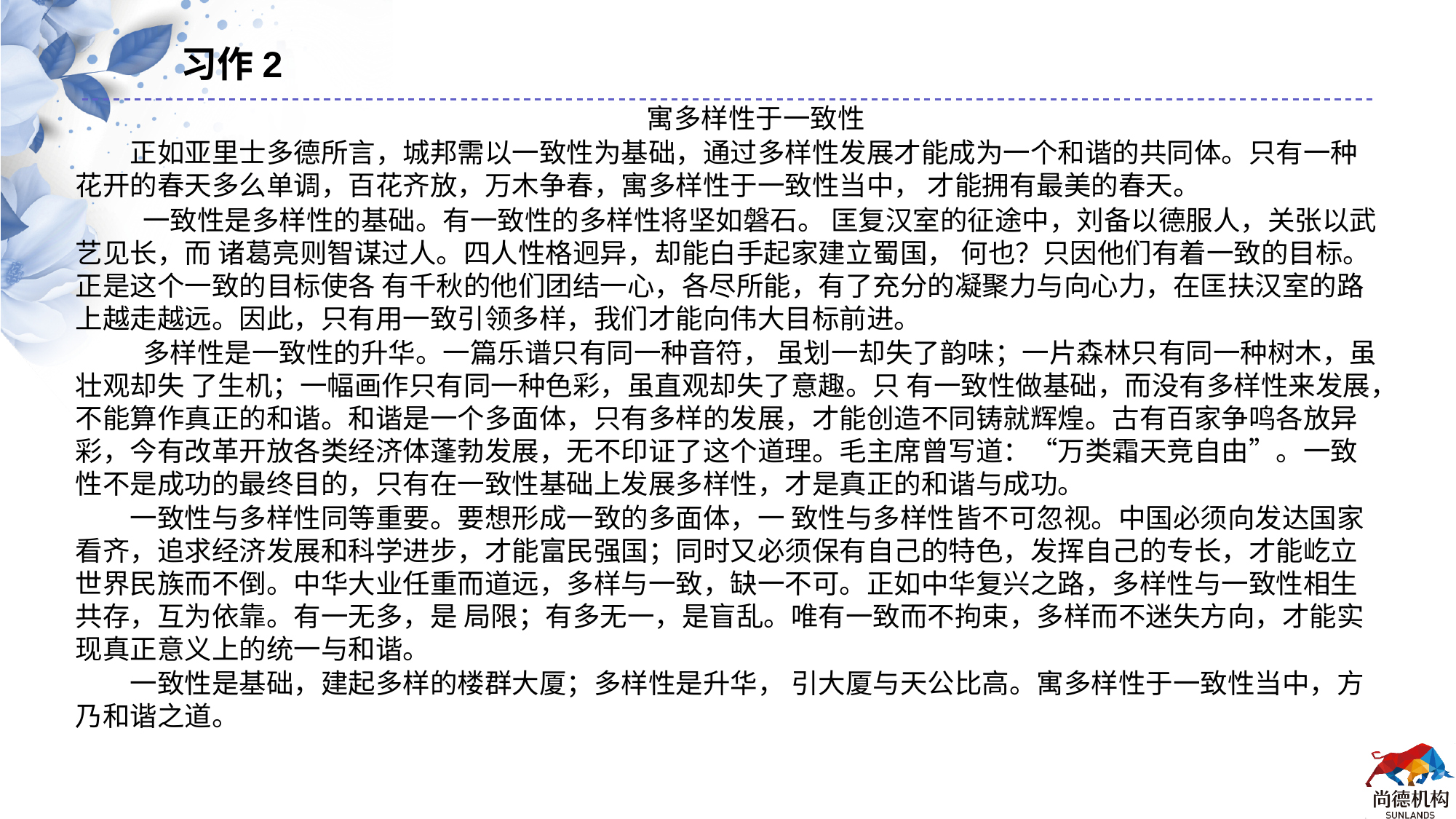

习作2
寓多样性于一致性
正如亚里士多德所言，城邦需以一致性为基础，通过多样性发展才能成为一个和谐的共同体。只有一种花开的春天多么单调，百花齐放，万木争春，寓多样性于一致性当中， 才能拥有最美的春天。
 一致性是多样性的基础。有一致性的多样性将坚如磐石。 匡复汉室的征途中，刘备以德服人，关张以武艺见长，而 诸葛亮则智谋过人。四人性格迥异，却能白手起家建立蜀国， 何也？只因他们有着一致的目标。正是这个一致的目标使各 有千秋的他们团结一心，各尽所能，有了充分的凝聚力与向心力，在匡扶汉室的路上越走越远。因此，只有用一致引领多样，我们才能向伟大目标前进。
 多样性是一致性的升华。一篇乐谱只有同一种音符， 虽划一却失了韵味；一片森林只有同一种树木，虽壮观却失 了生机；一幅画作只有同一种色彩，虽直观却失了意趣。只 有一致性做基础，而没有多样性来发展，不能算作真正的和谐。和谐是一个多面体，只有多样的发展，才能创造不同铸就辉煌。古有百家争鸣各放异彩，今有改革开放各类经济体蓬勃发展，无不印证了这个道理。毛主席曾写道：“万类霜天竞自由”。一致性不是成功的最终目的，只有在一致性基础上发展多样性，才是真正的和谐与成功。
一致性与多样性同等重要。要想形成一致的多面体，一 致性与多样性皆不可忽视。中国必须向发达国家看齐，追求经济发展和科学进步，才能富民强国；同时又必须保有自己的特色，发挥自己的专长，才能屹立世界民族而不倒。中华大业任重而道远，多样与一致，缺一不可。正如中华复兴之路，多样性与一致性相生共存，互为依靠。有一无多，是 局限；有多无一，是盲乱。唯有一致而不拘束，多样而不迷失方向，才能实现真正意义上的统一与和谐。
一致性是基础，建起多样的楼群大厦；多样性是升华， 引大厦与天公比高。寓多样性于一致性当中，方乃和谐之道。